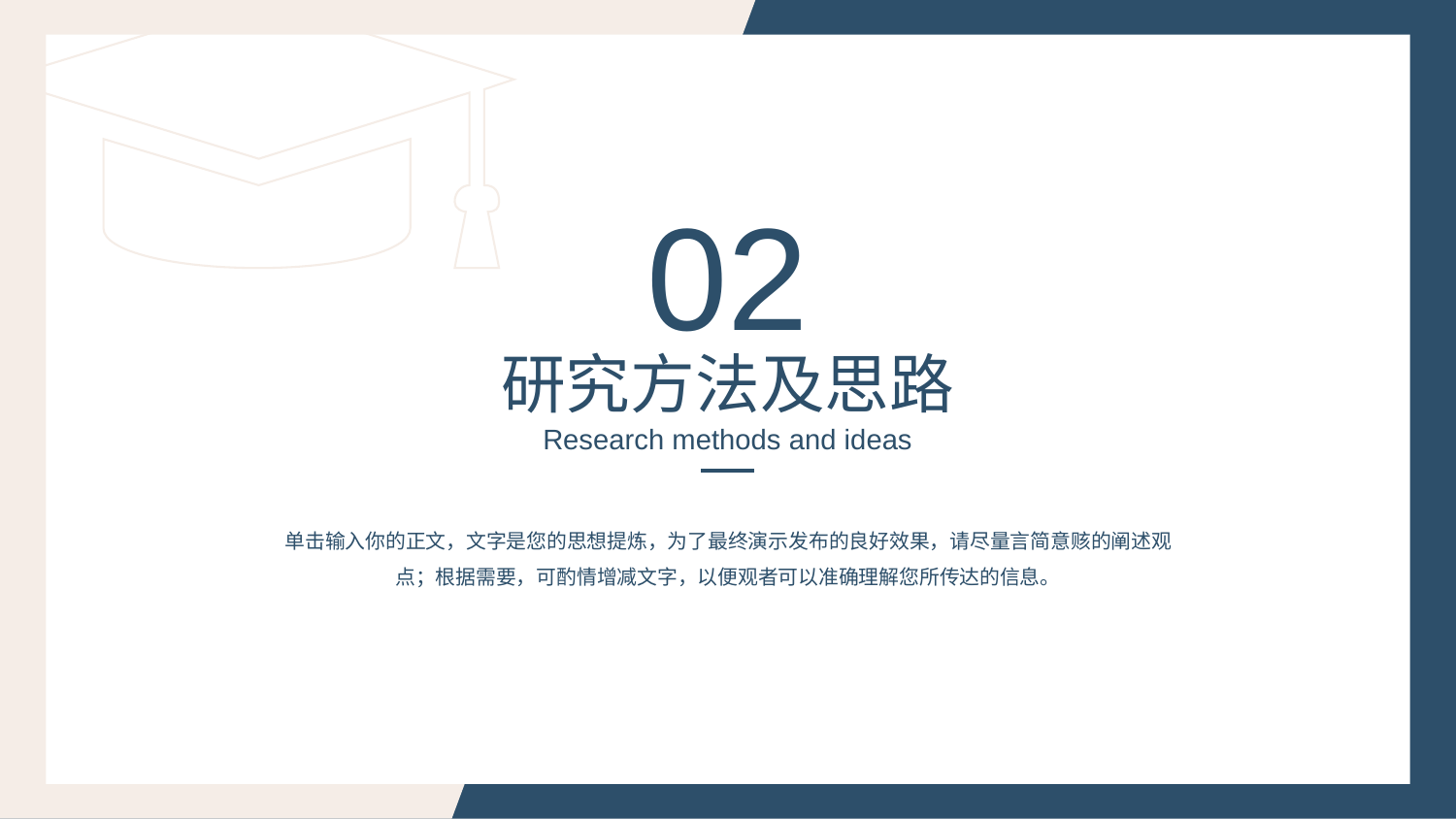

02
研究方法及思路
Research methods and ideas
单击输入你的正文，文字是您的思想提炼，为了最终演示发布的良好效果，请尽量言简意赅的阐述观点；根据需要，可酌情增减文字，以便观者可以准确理解您所传达的信息。